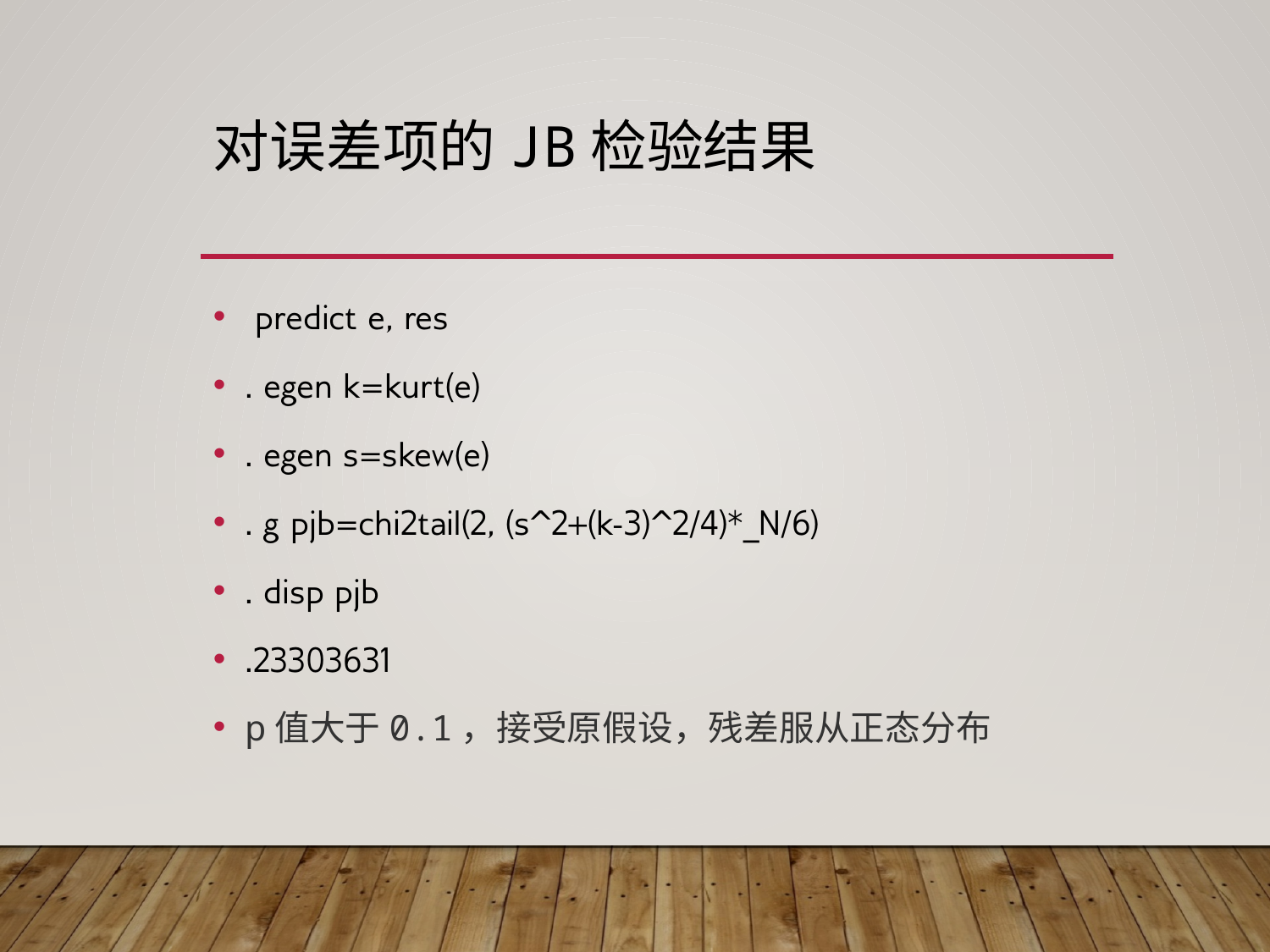

# 对误差项的JB检验结果
 predict e, res
. egen k=kurt(e)
. egen s=skew(e)
. g pjb=chi2tail(2, (s^2+(k-3)^2/4)*_N/6)
. disp pjb
.23303631
p值大于0.1，接受原假设，残差服从正态分布